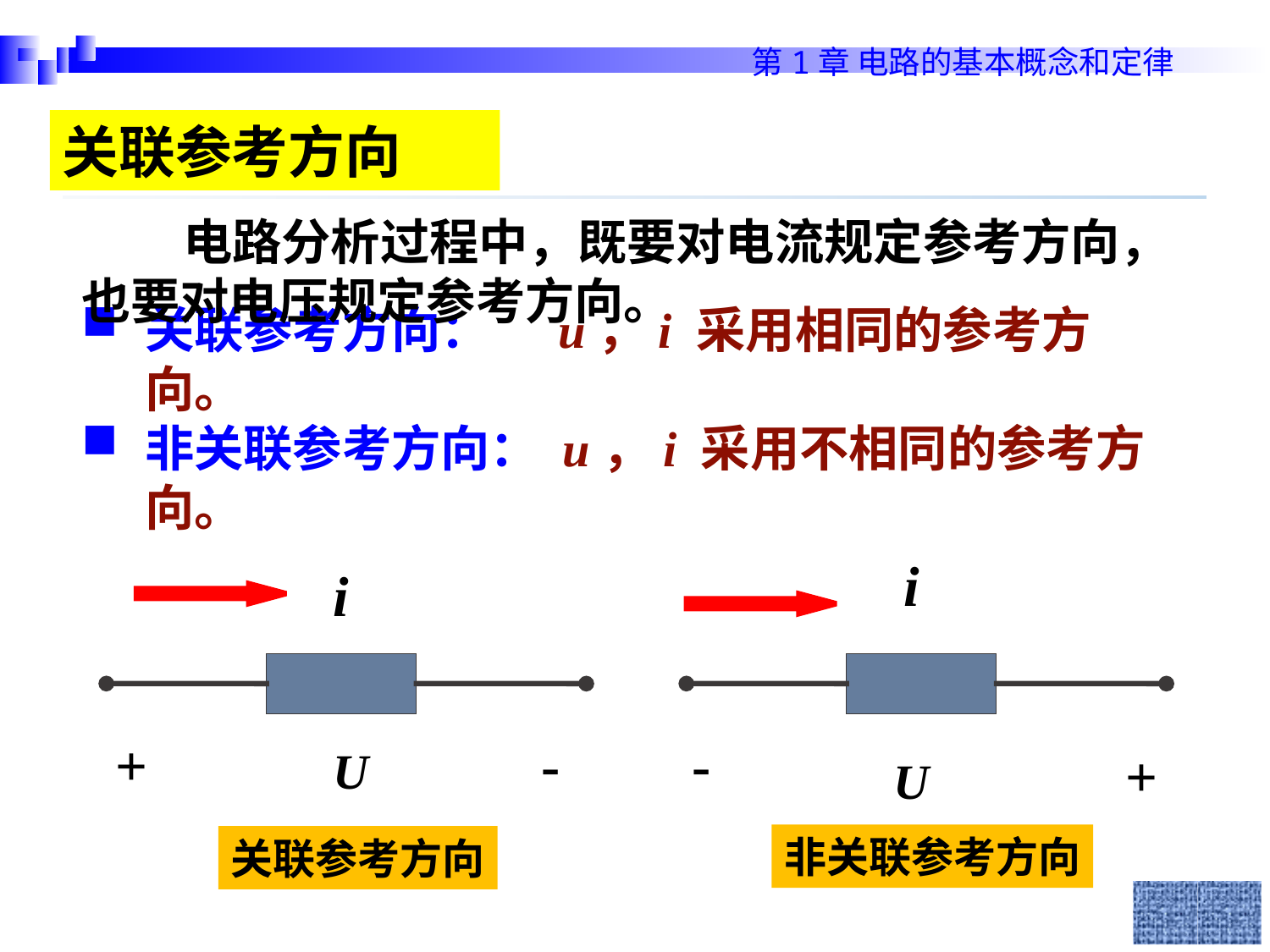

关联参考方向
        电路分析过程中，既要对电流规定参考方向，也要对电压规定参考方向。

关联参考方向：     u，i 采用相同的参考方向。
非关联参考方向： u，i 采用不相同的参考方向。
i
i

+
-
-
U
+
U
非关联参考方向
关联参考方向